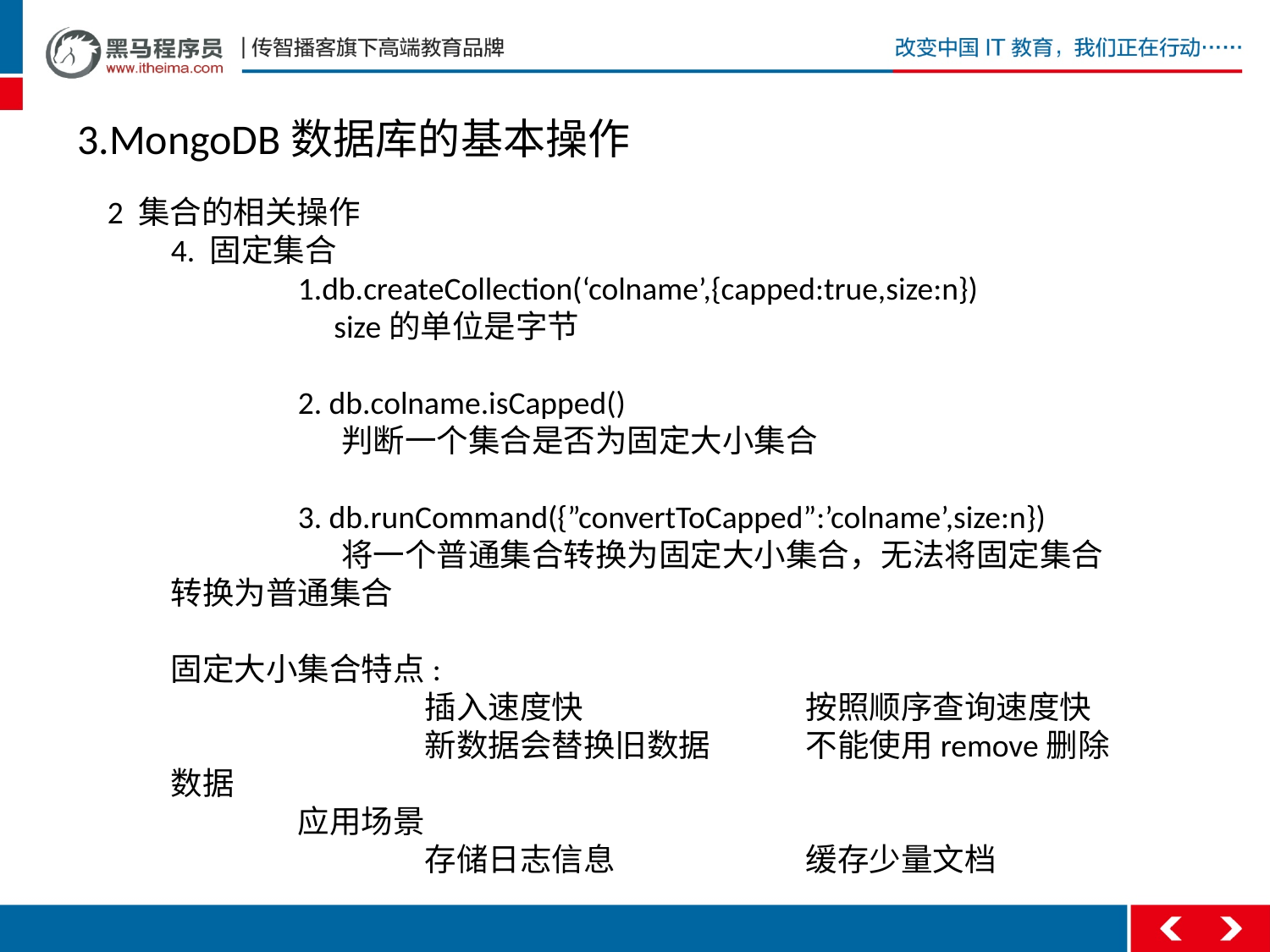

3.MongoDB数据库的基本操作
2 集合的相关操作
4. 固定集合
	1.db.createCollection(‘colname’,{capped:true,size:n})
	     size的单位是字节

	2. db.colname.isCapped()
	     判断一个集合是否为固定大小集合

	3. db.runCommand({”convertToCapped”:’colname’,size:n})
	     将一个普通集合转换为固定大小集合，无法将固定集合转换为普通集合

固定大小集合特点:
		插入速度快		按照顺序查询速度快
		新数据会替换旧数据	不能使用remove删除数据
	应用场景
		存储日志信息		缓存少量文档